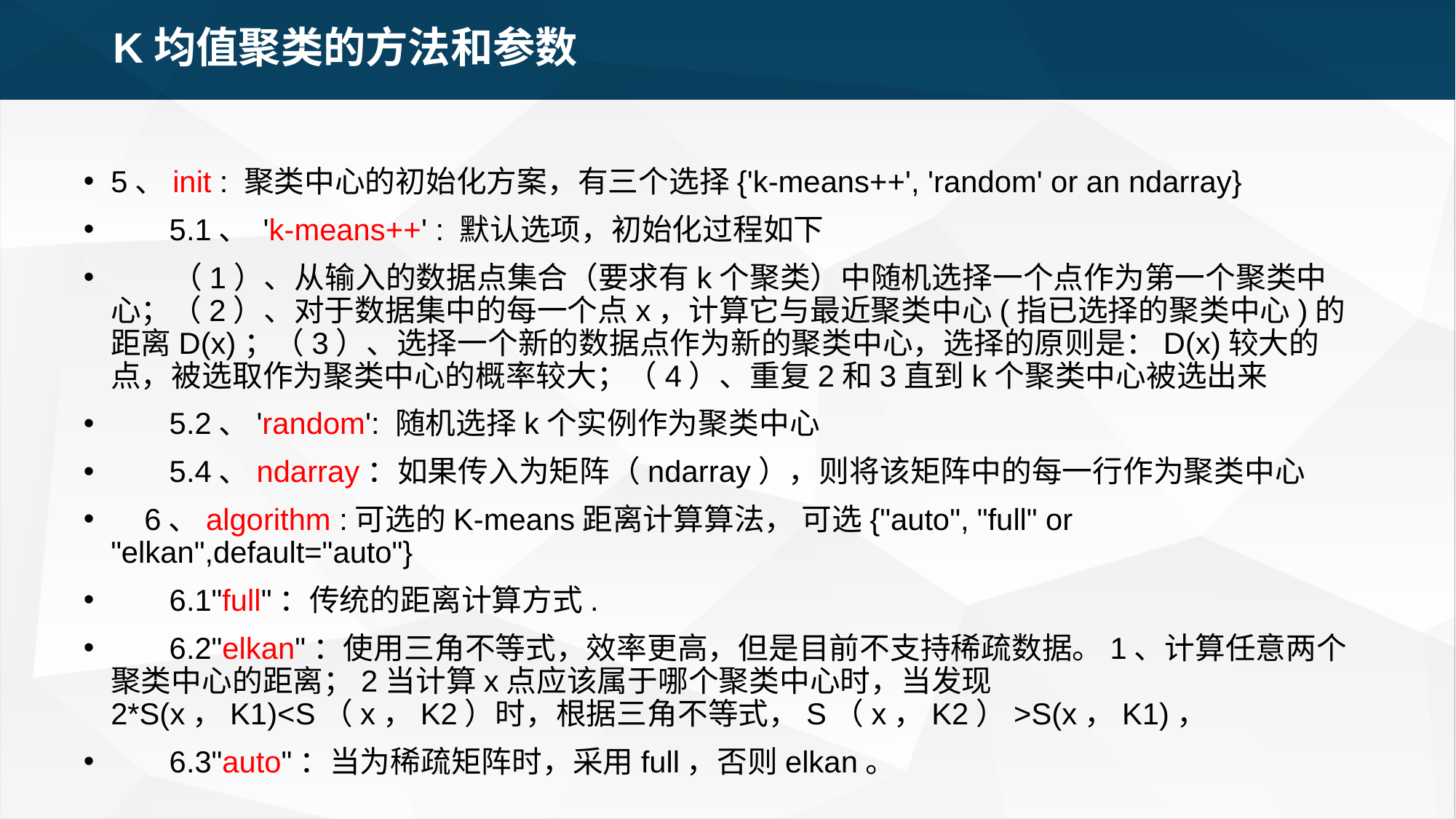

K均值聚类的方法和参数
5、init : 聚类中心的初始化方案，有三个选择{'k-means++', 'random' or an ndarray}
       5.1、 'k-means++' : 默认选项，初始化过程如下
        （1）、从输入的数据点集合（要求有k个聚类）中随机选择一个点作为第一个聚类中心；（2）、对于数据集中的每一个点x，计算它与最近聚类中心(指已选择的聚类中心)的距离D(x)；（3）、选择一个新的数据点作为新的聚类中心，选择的原则是：D(x)较大的点，被选取作为聚类中心的概率较大；（4）、重复2和3直到k个聚类中心被选出来
       5.2、'random': 随机选择k个实例作为聚类中心
       5.4、ndarray：如果传入为矩阵（ndarray），则将该矩阵中的每一行作为聚类中心
    6、algorithm :可选的K-means距离计算算法， 可选{"auto", "full" or "elkan",default="auto"}
       6.1"full"：传统的距离计算方式.
       6.2"elkan"：使用三角不等式，效率更高，但是目前不支持稀疏数据。1、计算任意两个聚类中心的距离；2当计算x点应该属于哪个聚类中心时，当发现2*S(x，K1)<S（x，K2）时，根据三角不等式，S（x，K2）>S(x，K1)，
       6.3"auto"：当为稀疏矩阵时，采用full，否则elkan。